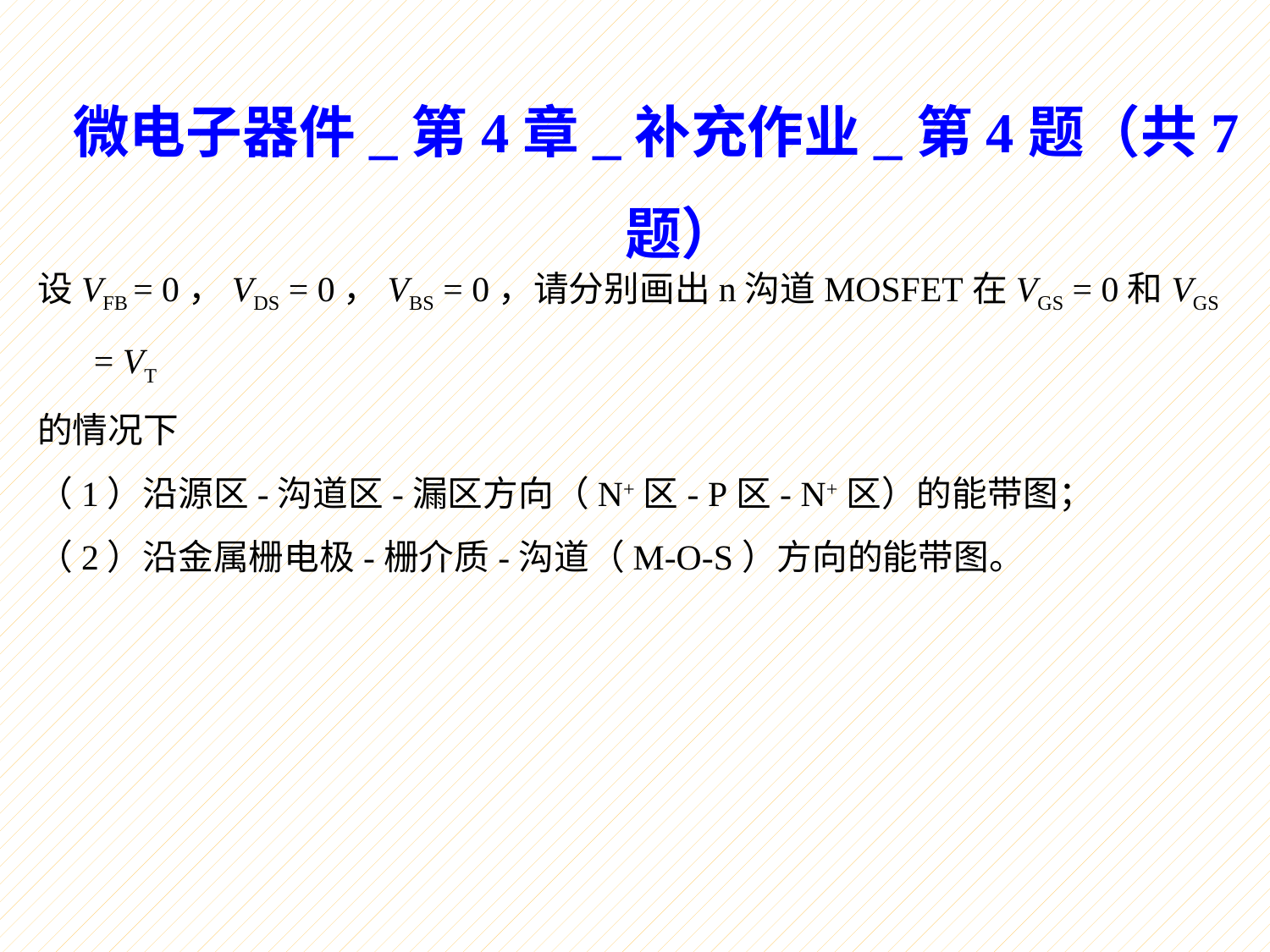

微电子器件_第4章_补充作业_第4题（共7题）
设VFB = 0，VDS = 0，VBS = 0，请分别画出n沟道MOSFET在VGS = 0和VGS = VT
的情况下
（1）沿源区-沟道区-漏区方向（N+区- P区- N+区）的能带图；
（2）沿金属栅电极-栅介质-沟道（M-O-S）方向的能带图。